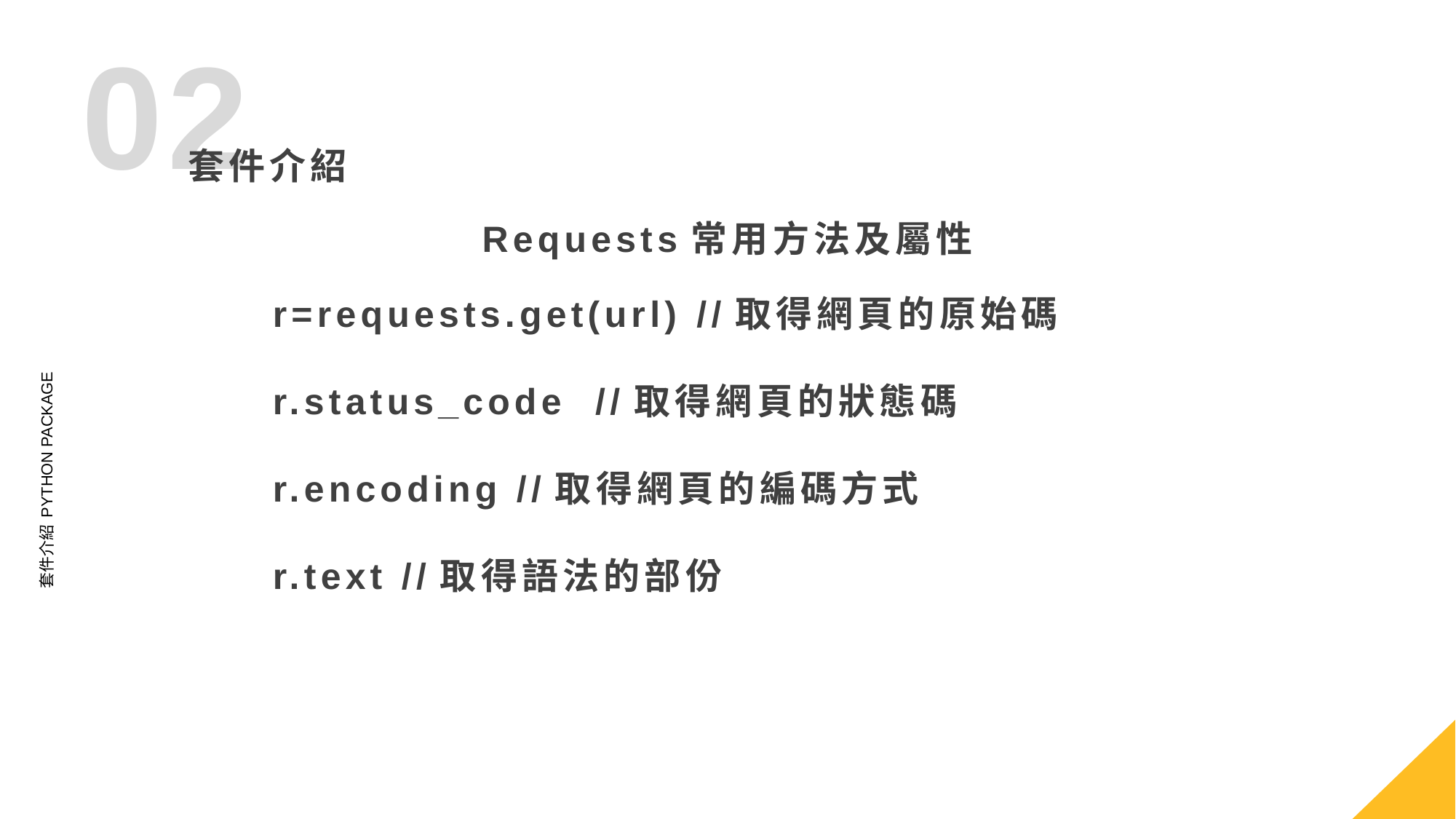

Requests常用方法及屬性
r=requests.get(url) //取得網頁的原始碼

r.status_code  //取得網頁的狀態碼

r.encoding //取得網頁的編碼方式

r.text //取得語法的部份